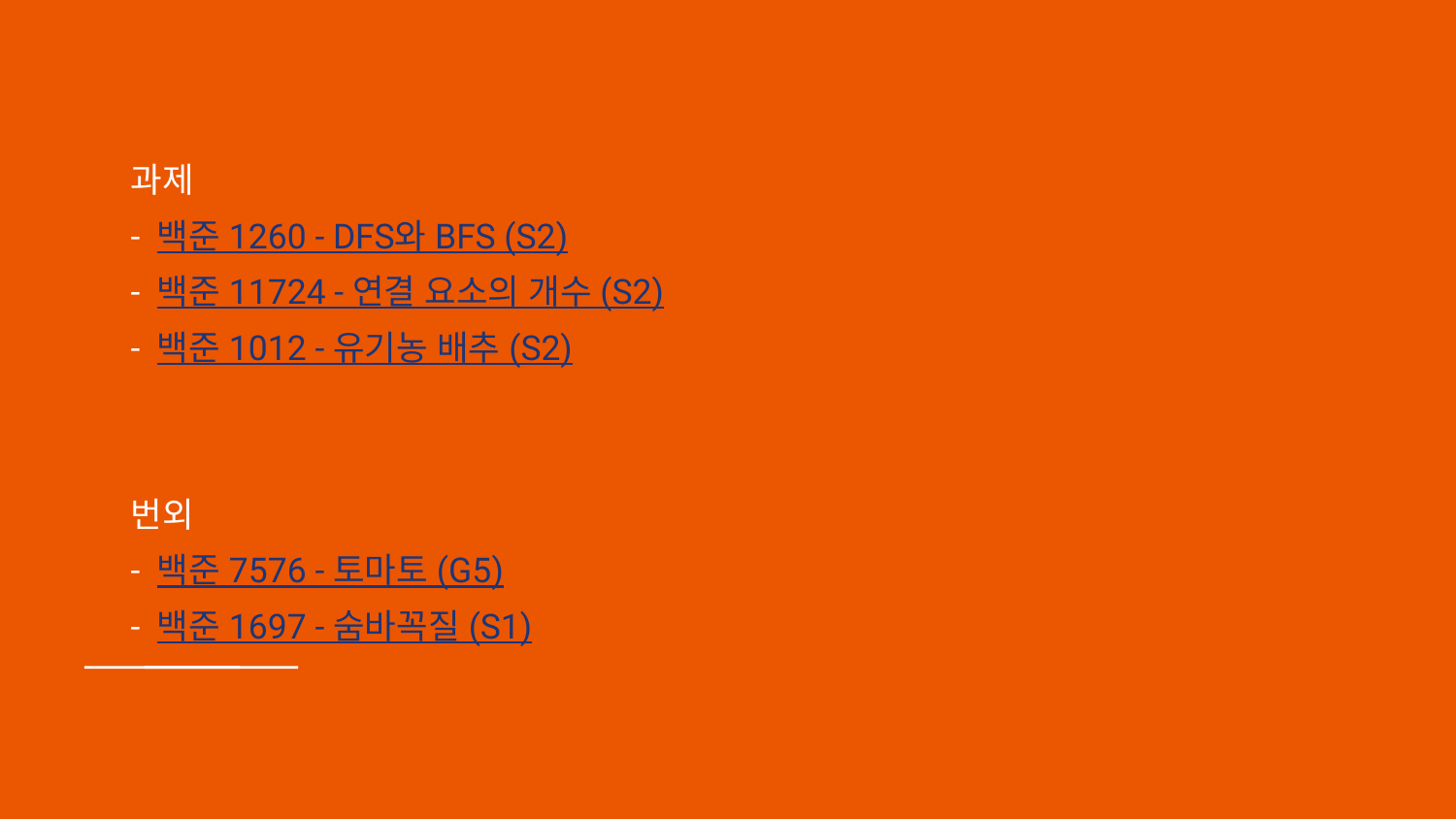

# 과제
- 백준 1260 - DFS와 BFS (S2)
- 백준 11724 - 연결 요소의 개수 (S2)
- 백준 1012 - 유기농 배추 (S2)

번외
- 백준 7576 - 토마토 (G5)
- 백준 1697 - 숨바꼭질 (S1)